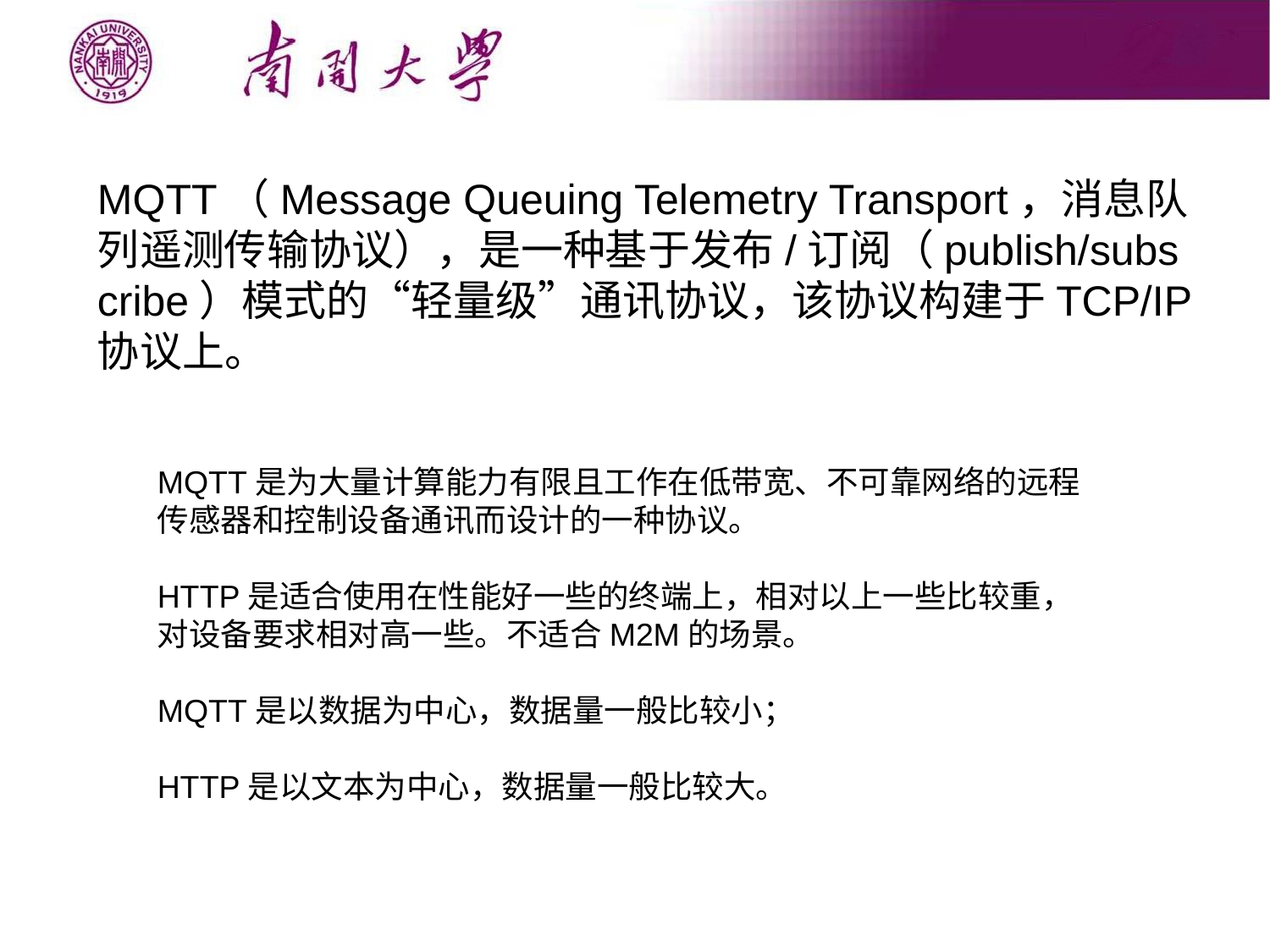

MQTT（Message Queuing Telemetry Transport，消息队列遥测传输协议），是一种基于发布/订阅（publish/subscribe）模式的“轻量级”通讯协议，该协议构建于TCP/IP协议上。
MQTT是为大量计算能力有限且工作在低带宽、不可靠网络的远程传感器和控制设备通讯而设计的一种协议。

HTTP是适合使用在性能好一些的终端上，相对以上一些比较重，对设备要求相对高一些。不适合M2M的场景。

MQTT是以数据为中心，数据量一般比较小；

HTTP是以文本为中心，数据量一般比较大。